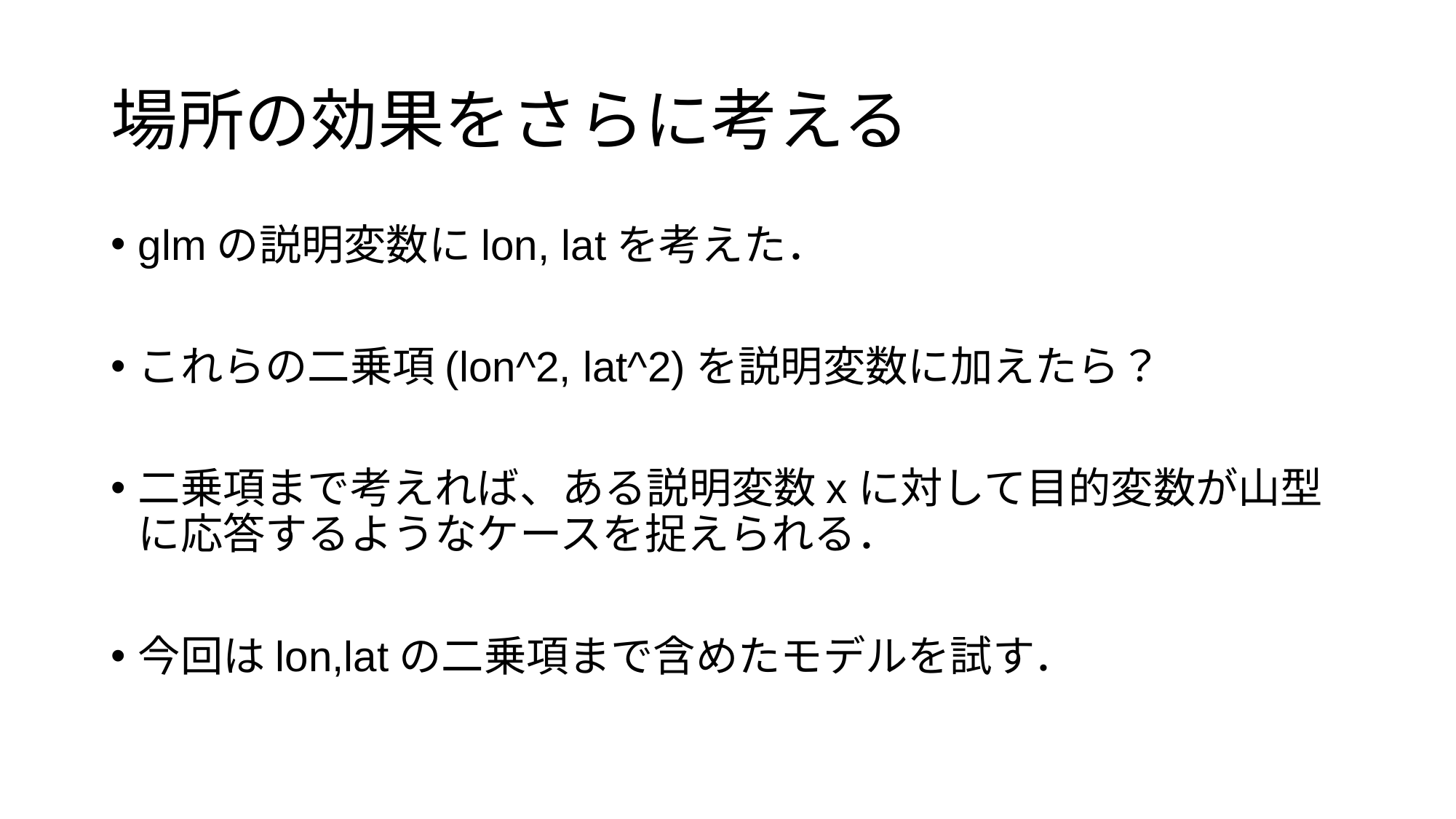

# 場所の効果をさらに考える
glmの説明変数にlon, latを考えた．

これらの二乗項(lon^2, lat^2)を説明変数に加えたら？

二乗項まで考えれば、ある説明変数xに対して目的変数が山型に応答するようなケースを捉えられる．

今回はlon,latの二乗項まで含めたモデルを試す．